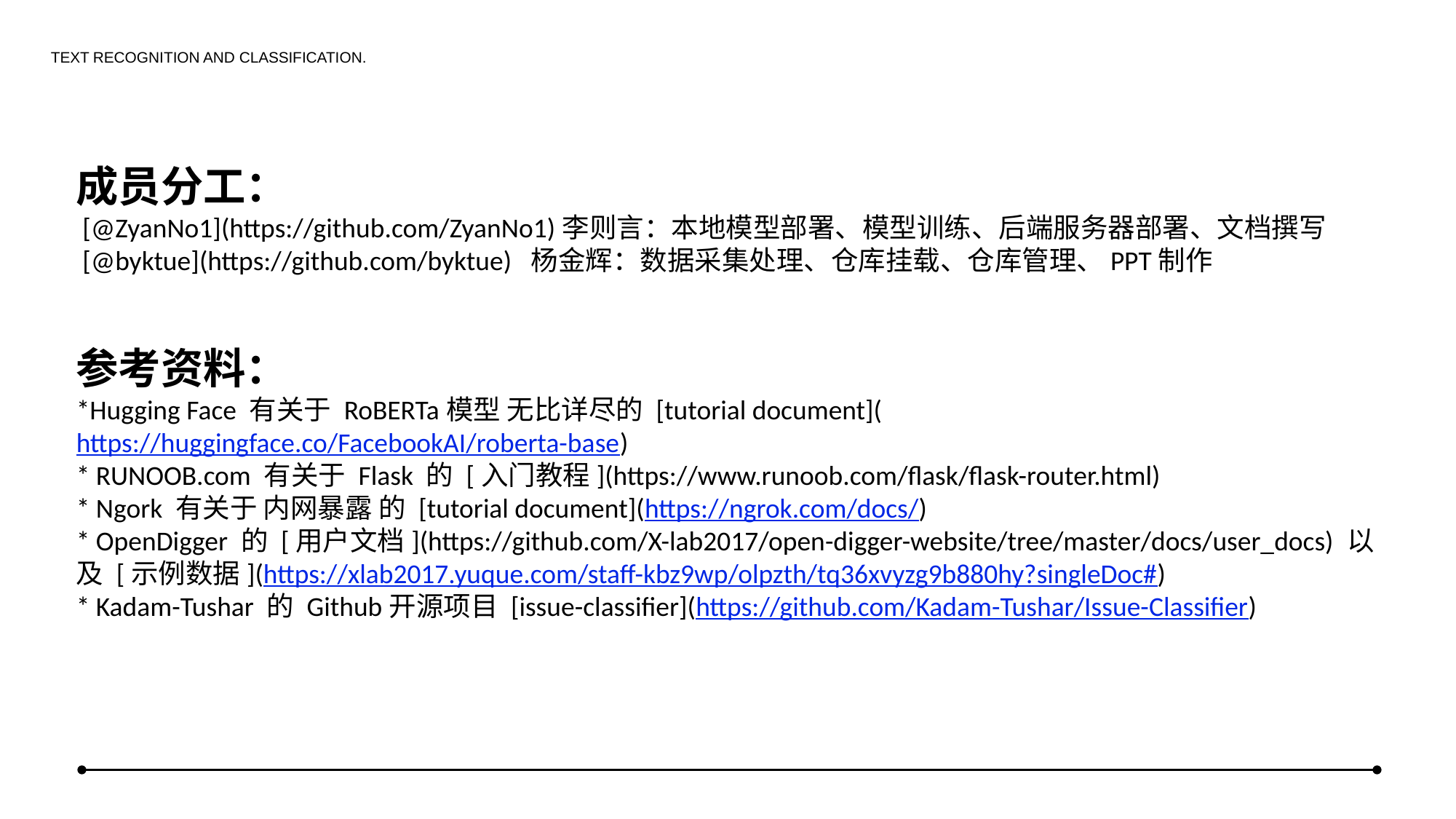

Text recognition and classification.
成员分工：
 [@ZyanNo1](https://github.com/ZyanNo1)李则言：本地模型部署、模型训练、后端服务器部署、文档撰写
 [@byktue](https://github.com/byktue)  杨金辉：数据采集处理、仓库挂载、仓库管理、PPT制作

参考资料：
*Hugging Face 有关于 RoBERTa模型 无比详尽的 [tutorial document](https://huggingface.co/FacebookAI/roberta-base)
* RUNOOB.com 有关于 Flask 的 [入门教程](https://www.runoob.com/flask/flask-router.html)
* Ngork 有关于 内网暴露 的 [tutorial document](https://ngrok.com/docs/)
* OpenDigger 的 [用户文档](https://github.com/X-lab2017/open-digger-website/tree/master/docs/user_docs) 以及 [示例数据](https://xlab2017.yuque.com/staff-kbz9wp/olpzth/tq36xvyzg9b880hy?singleDoc#)
* Kadam-Tushar 的 Github开源项目 [issue-classifier](https://github.com/Kadam-Tushar/Issue-Classifier)